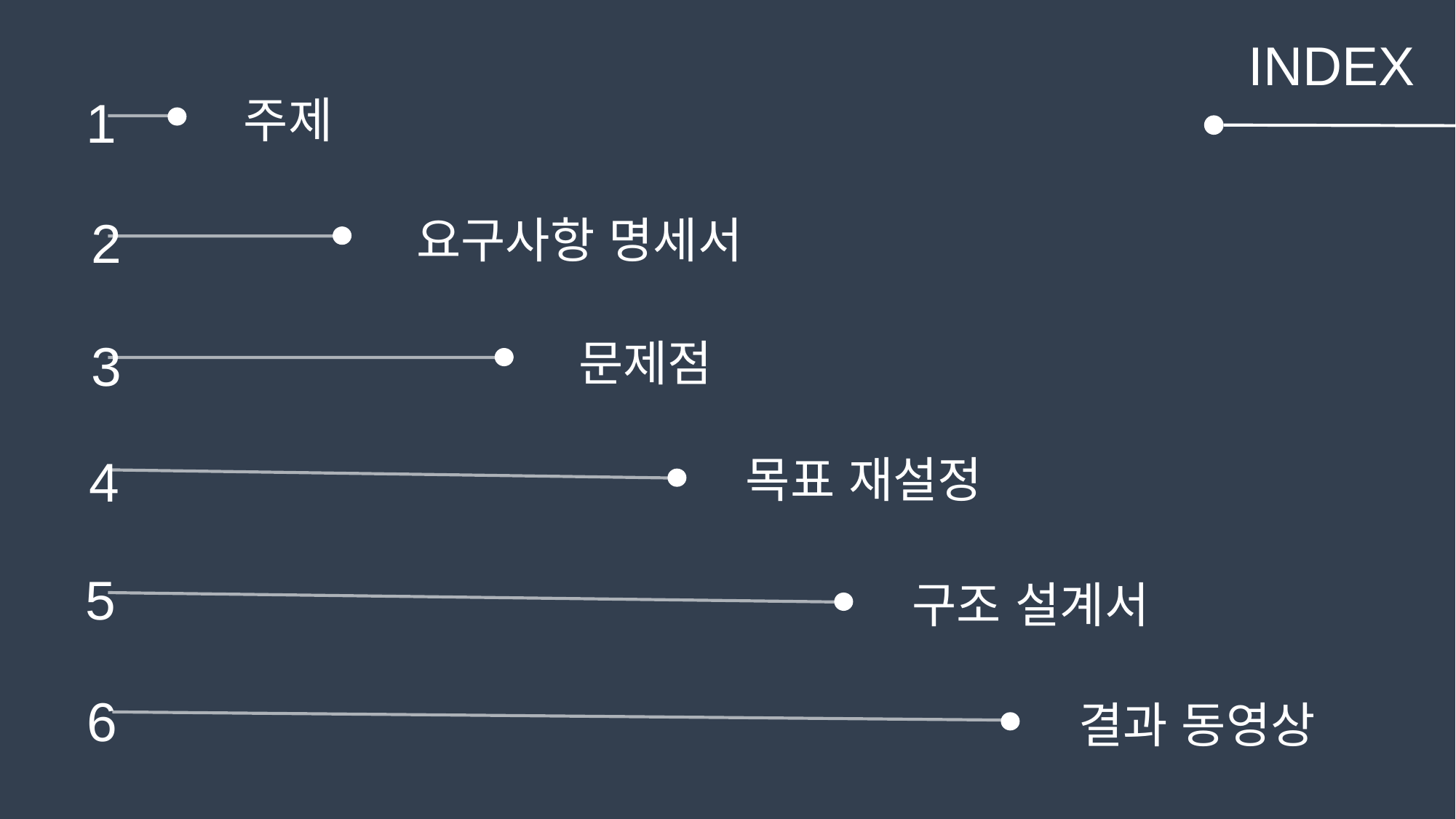

INDEX
1
주제

2
요구사항 명세서

3
문제점

4
목표 재설정

5
구조 설계서

6
결과 동영상